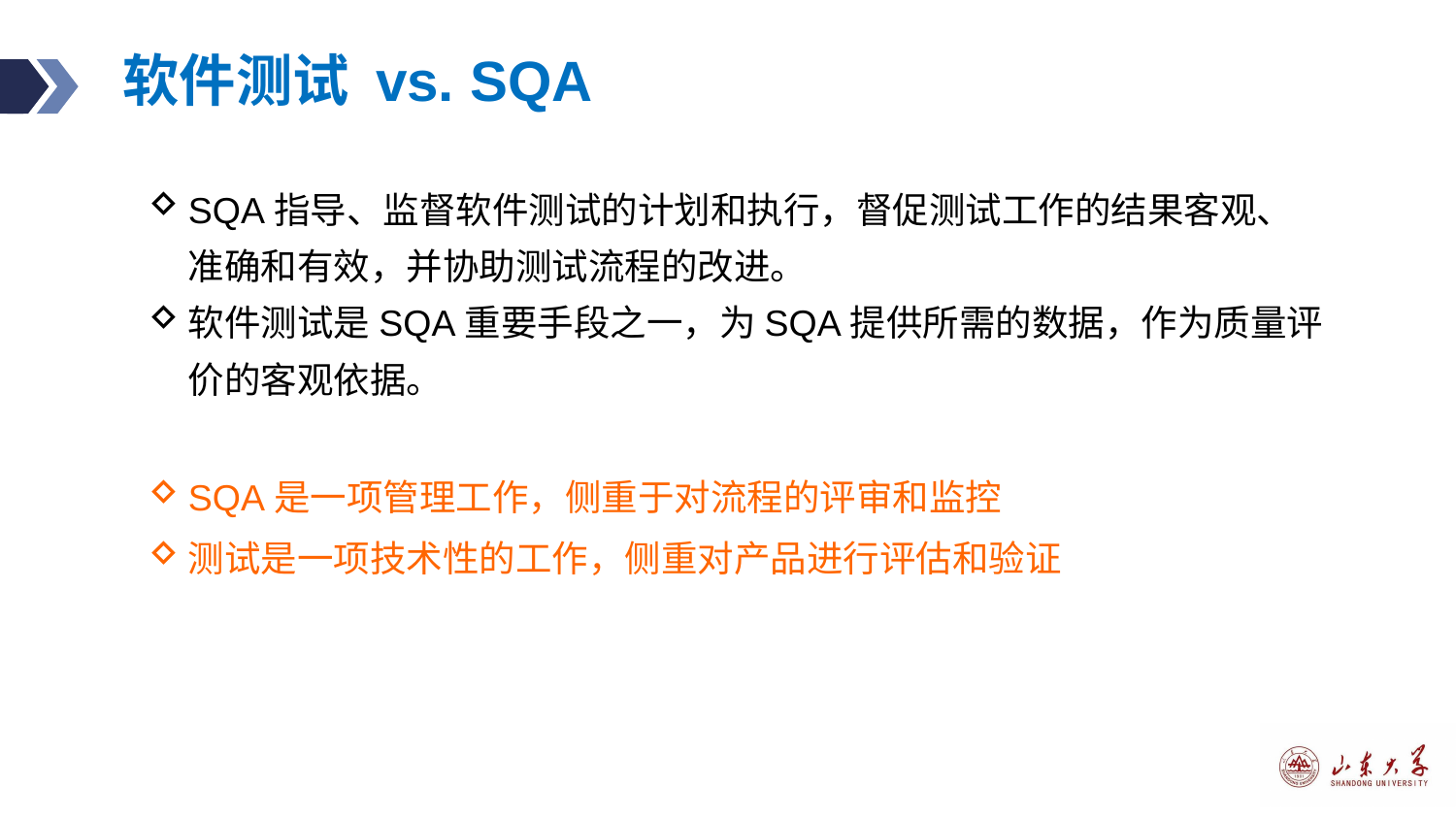

# 软件测试 vs. SQA
SQA指导、监督软件测试的计划和执行，督促测试工作的结果客观、准确和有效，并协助测试流程的改进。
软件测试是SQA重要手段之一，为SQA提供所需的数据，作为质量评价的客观依据。

SQA是一项管理工作，侧重于对流程的评审和监控
测试是一项技术性的工作，侧重对产品进行评估和验证